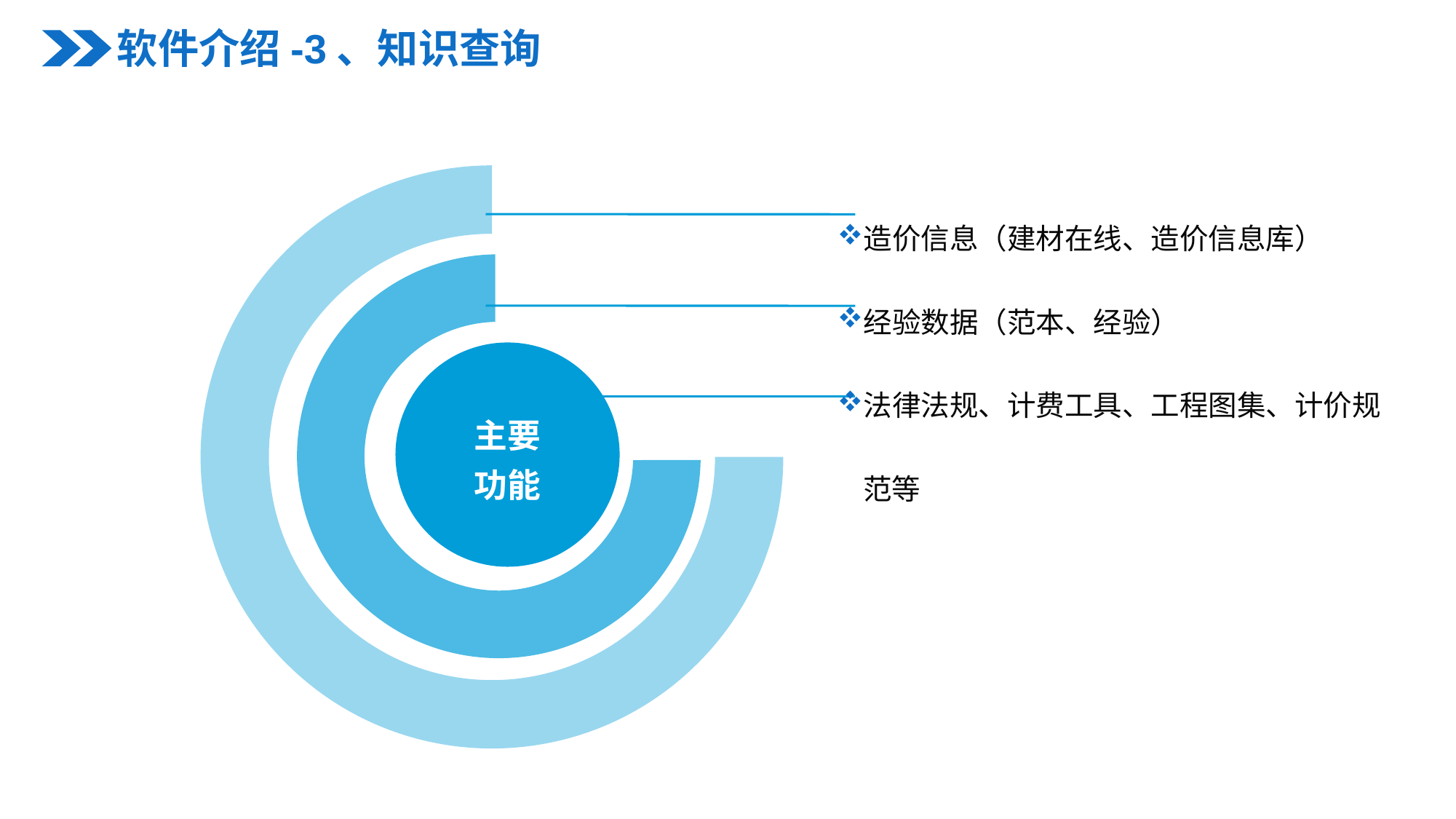

软件介绍-3、知识查询

造价信息（建材在线、造价信息库）
经验数据（范本、经验）
法律法规、计费工具、工程图集、计价规范等

主要
功能